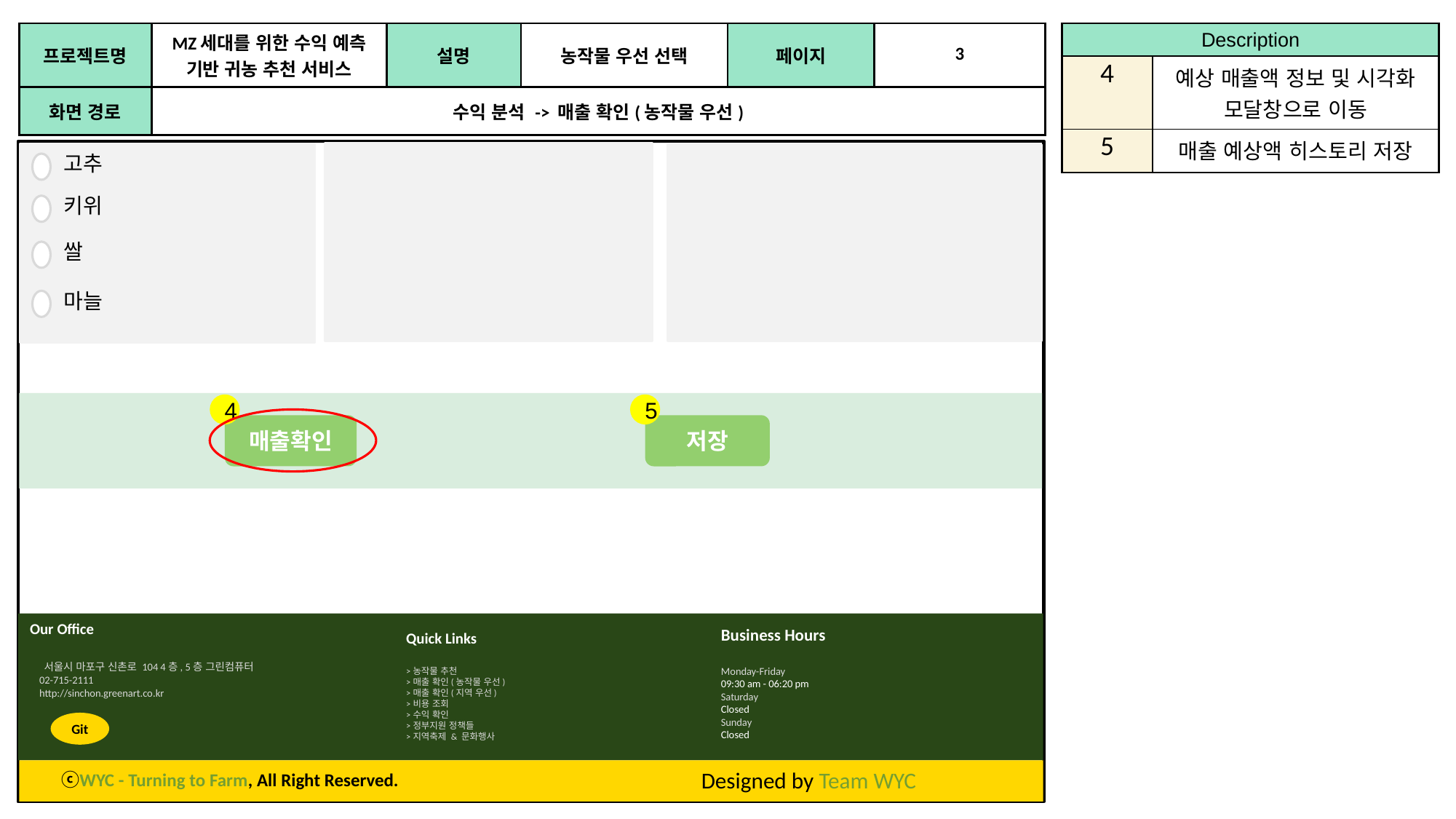

| 프로젝트명 | MZ세대를 위한 수익 예측 기반 귀농 추천 서비스 | 설명 | 농작물 우선 선택 | 페이지 | 3 |
| --- | --- | --- | --- | --- | --- |
| 화면 경로 | 수익 분석 -> 매출 확인(농작물 우선) | 메인 페이지 | 메인 페이지 | 메인 페이지 | 메인 페이지 |
| Description | 메뉴 아이콘 – 주요 서비스의 제목 목록을 생성 |
| --- | --- |
| 4 | 예상 매출액 정보 및 시각화 모달창으로 이동 |
| 5 | 매출 예상액 히스토리 저장 |

고추

키위

쌀

마늘

4
5

매출확인
저장

Our Office

    서울시 마포구 신촌로 104 4층, 5층 그린컴퓨터
    02-715-2111
    http://sinchon.greenart.co.kr
Business Hours

Monday-Friday
09:30 am - 06:20 pm
Saturday
Closed
Sunday
Closed
Quick Links

>농작물 추천
>매출 확인(농작물 우선)
>매출 확인(지역 우선)
>비용 조회
>수익 확인
>정부지원 정책들
>지역축제 & 문화행사
Git

Designed by Team WYC
ⓒWYC - Turning to Farm, All Right Reserved.